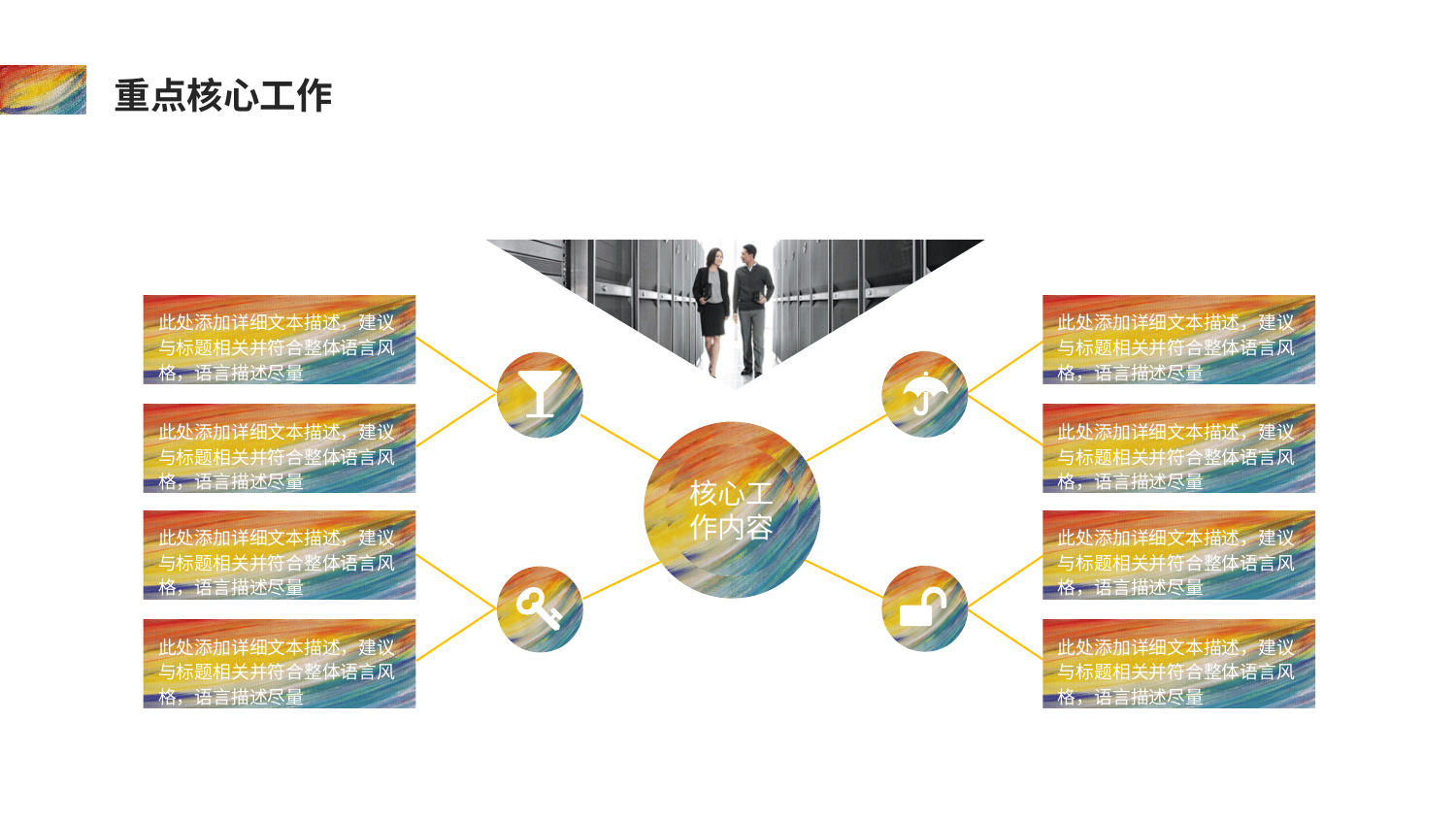

重点核心工作

此处添加详细文本描述，建议与标题相关并符合整体语言风格，语言描述尽量
此处添加详细文本描述，建议与标题相关并符合整体语言风格，语言描述尽量

此处添加详细文本描述，建议与标题相关并符合整体语言风格，语言描述尽量
此处添加详细文本描述，建议与标题相关并符合整体语言风格，语言描述尽量

核心工作内容

此处添加详细文本描述，建议与标题相关并符合整体语言风格，语言描述尽量
此处添加详细文本描述，建议与标题相关并符合整体语言风格，语言描述尽量

此处添加详细文本描述，建议与标题相关并符合整体语言风格，语言描述尽量
此处添加详细文本描述，建议与标题相关并符合整体语言风格，语言描述尽量